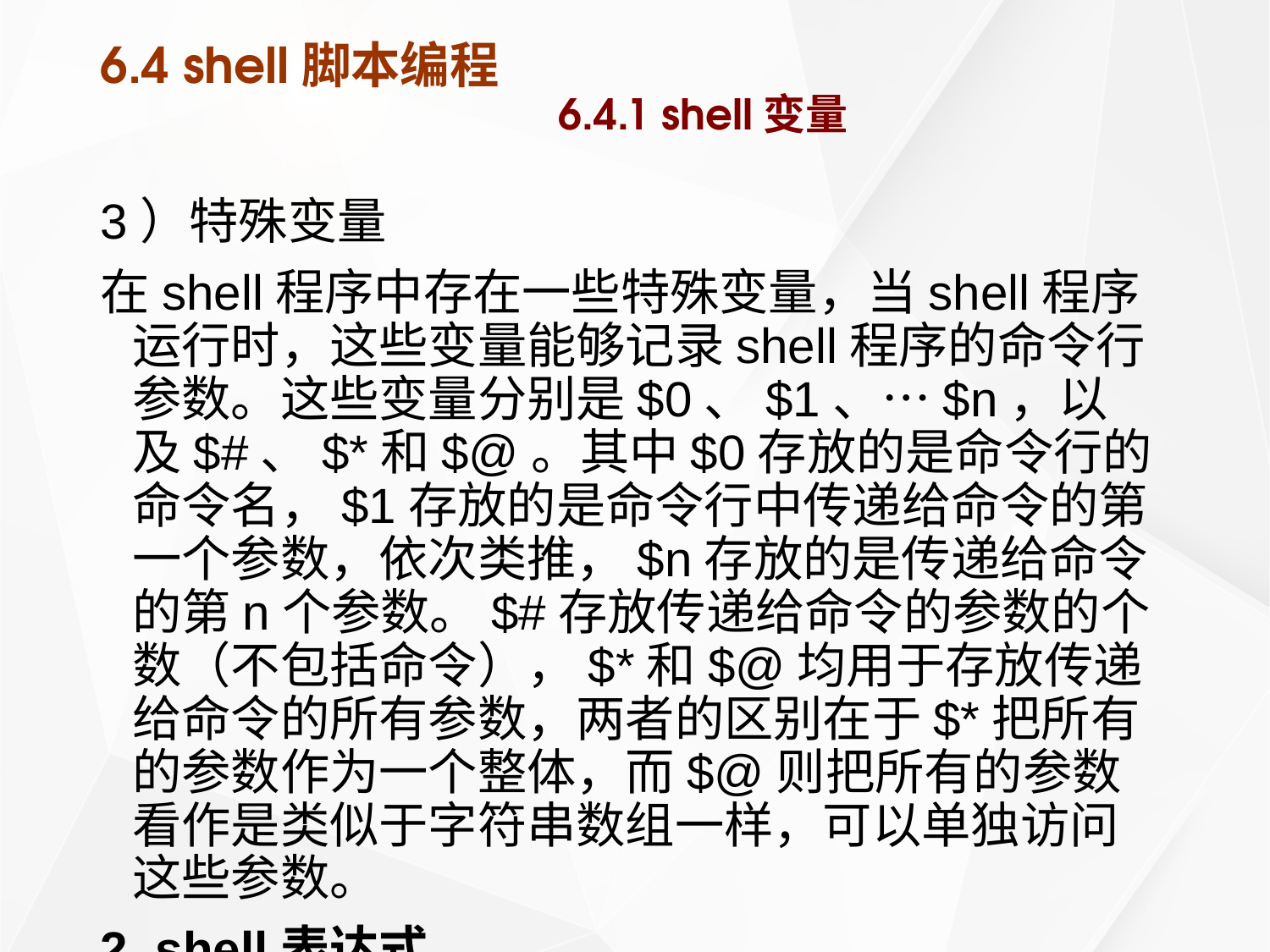

# 6.4 shell脚本编程 6.4.1 shell变量
3）特殊变量
在shell程序中存在一些特殊变量，当shell程序运行时，这些变量能够记录shell程序的命令行参数。这些变量分别是$0、$1、…$n，以及$#、$*和$@。其中$0存放的是命令行的命令名，$1存放的是命令行中传递给命令的第一个参数，依次类推，$n存放的是传递给命令的第n个参数。$#存放传递给命令的参数的个数（不包括命令），$*和$@均用于存放传递给命令的所有参数，两者的区别在于$*把所有的参数作为一个整体，而$@则把所有的参数看作是类似于字符串数组一样，可以单独访问这些参数。
2. shell表达式
和高级程序语言一样，shell程序的表达式由运算符和参加运算的操作数构成。操作数通常可以是变量、常量。